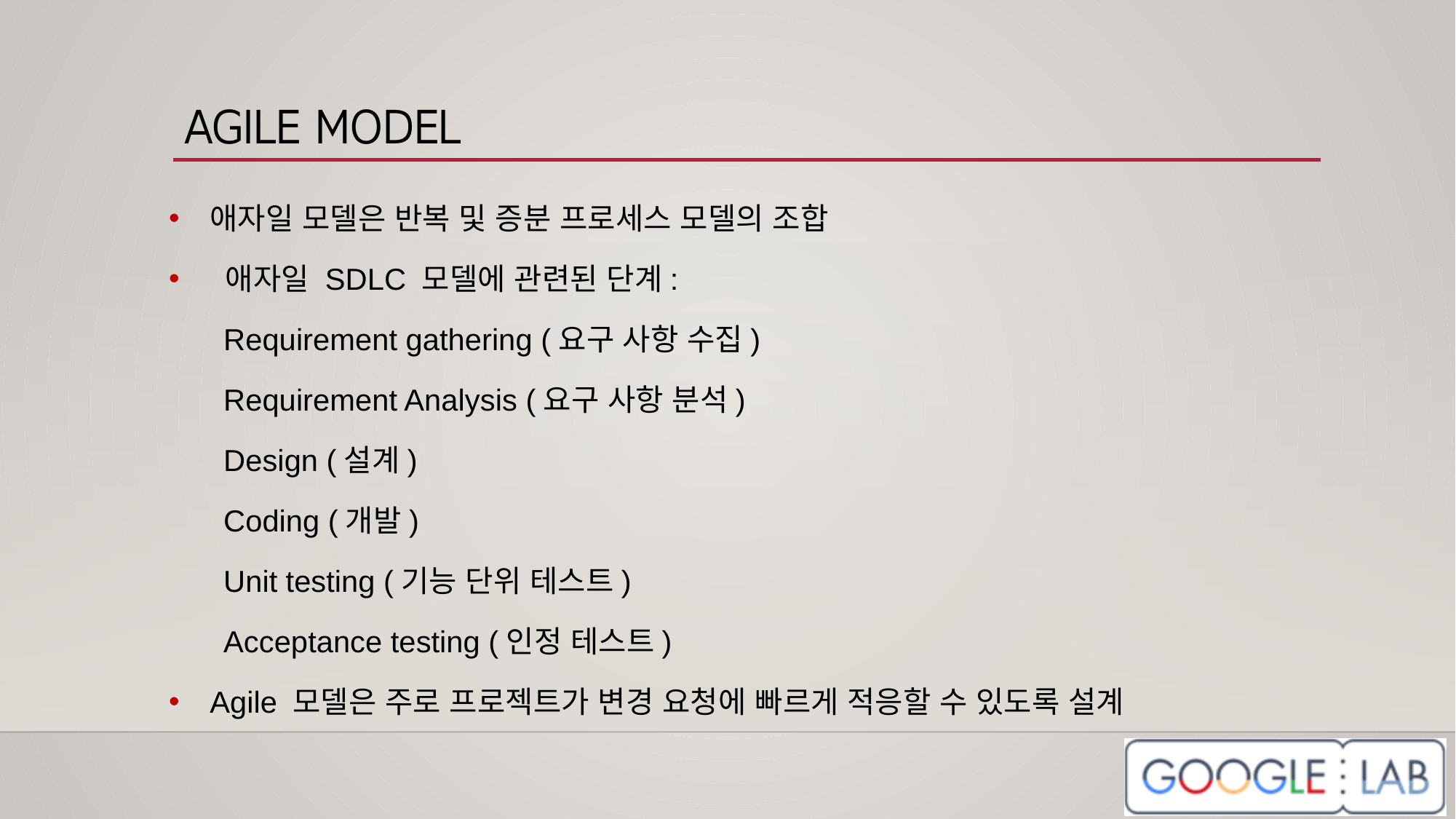

# AGILE MODEL
애자일 모델은 반복 및 증분 프로세스 모델의 조합
 애자일 SDLC 모델에 관련된 단계:
Requirement gathering (요구 사항 수집)
Requirement Analysis (요구 사항 분석)
Design (설계)
Coding (개발)
Unit testing (기능 단위 테스트)
Acceptance testing (인정 테스트)
Agile 모델은 주로 프로젝트가 변경 요청에 빠르게 적응할 수 있도록 설계